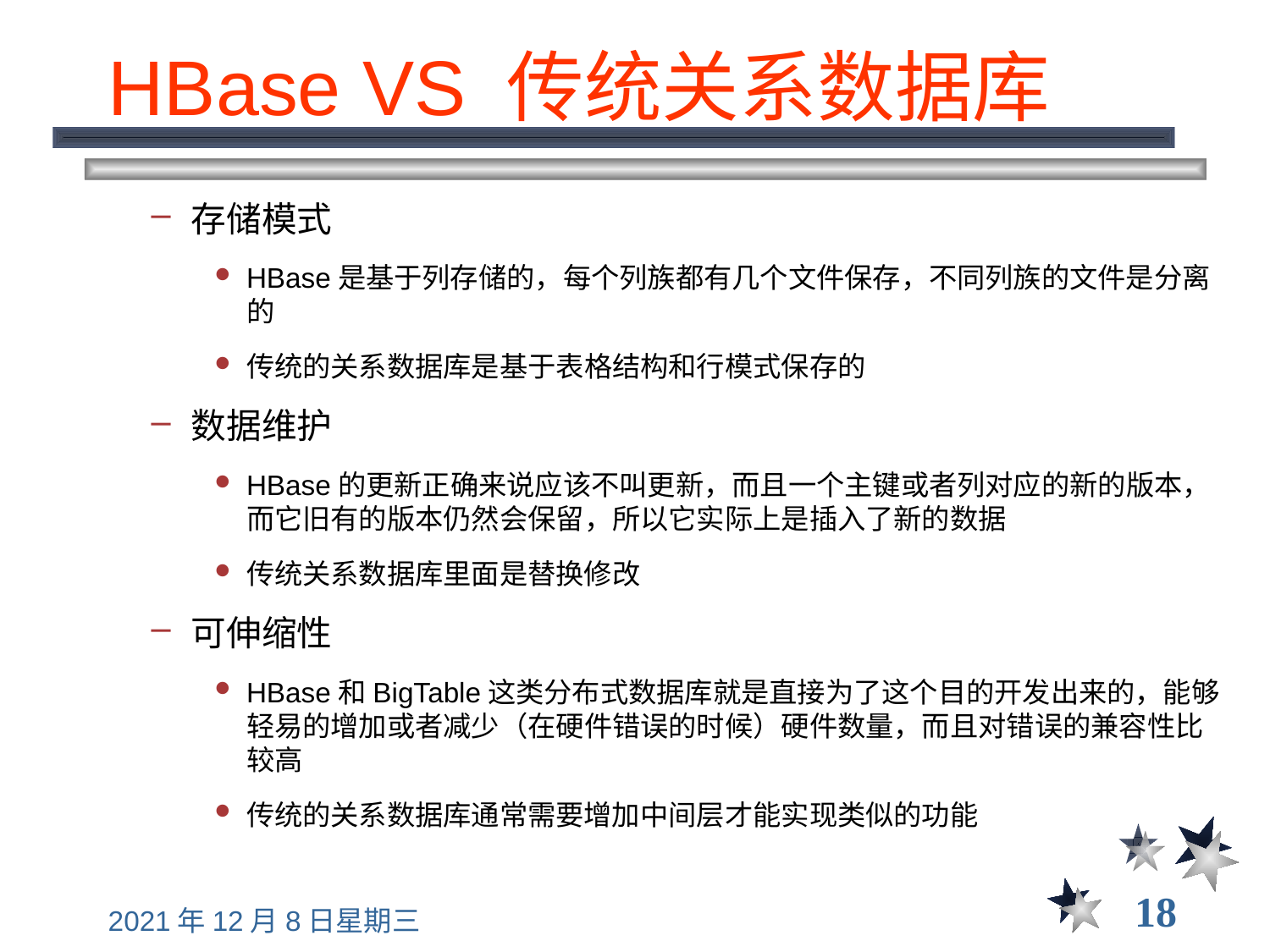

# HBase VS 传统关系数据库
存储模式
HBase是基于列存储的，每个列族都有几个文件保存，不同列族的文件是分离的
传统的关系数据库是基于表格结构和行模式保存的
数据维护
HBase的更新正确来说应该不叫更新，而且一个主键或者列对应的新的版本，而它旧有的版本仍然会保留，所以它实际上是插入了新的数据
传统关系数据库里面是替换修改
可伸缩性
HBase和BigTable这类分布式数据库就是直接为了这个目的开发出来的，能够轻易的增加或者减少（在硬件错误的时候）硬件数量，而且对错误的兼容性比较高
传统的关系数据库通常需要增加中间层才能实现类似的功能

18
2021年12月8日星期三
大数据管理----前言